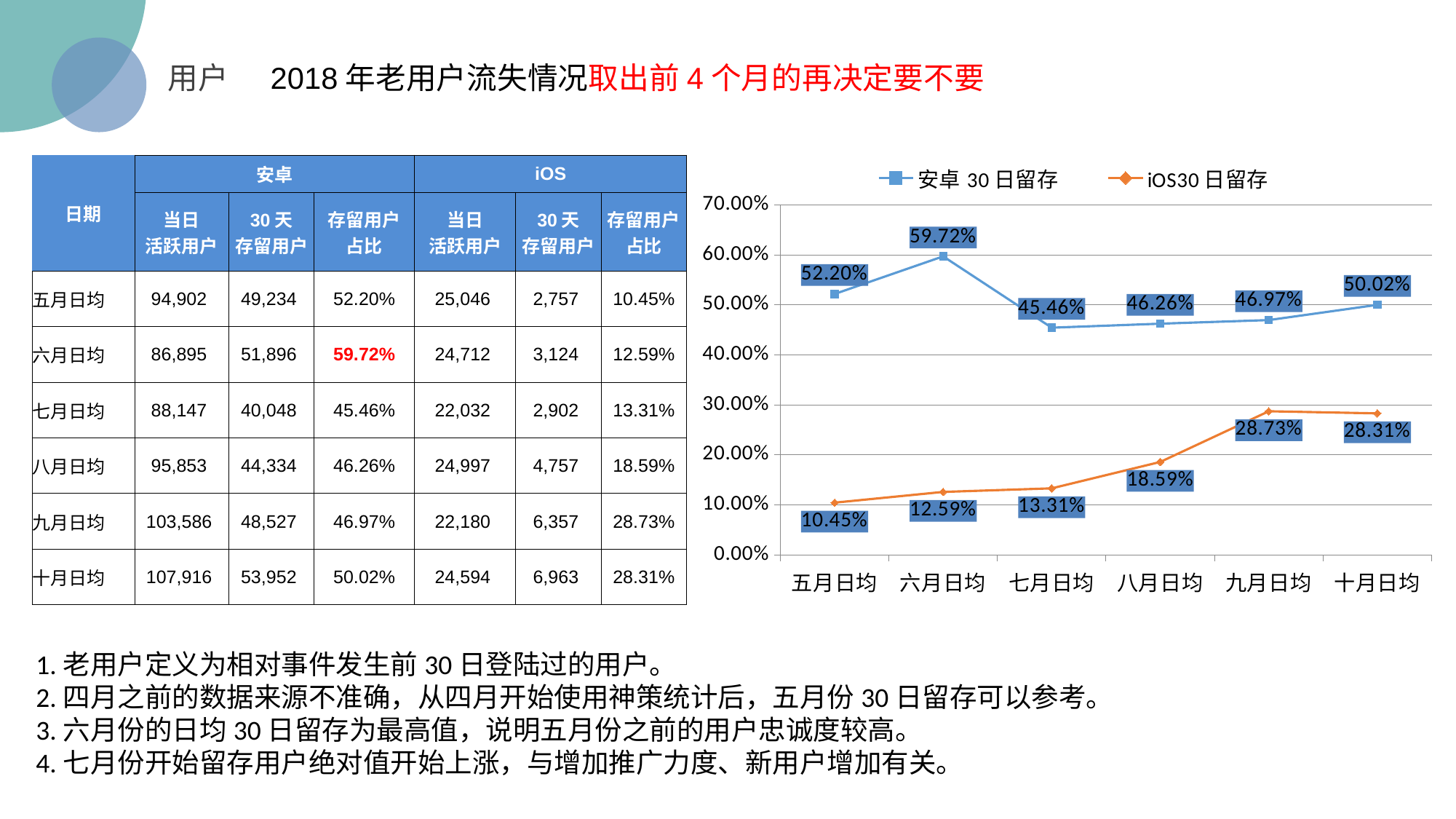

用户     2018年老用户流失情况取出前4个月的再决定要不要

### Chart

| Category |  |  |
|---|---|---|
| 五月日均 | 0.5219689077711562 | 0.10447820913139087 |
| 六月日均 | 0.5971685445807844 | 0.12592524686402862 |
| 七月日均 | 0.45455766525531704 | 0.13311929801993966 |
| 八月日均 | 0.46256557513814184 | 0.1859006519127898 |
| 九月日均 | 0.4697407840345814 | 0.2872523077354822 |
| 十月日均 | 0.5002140332898358 | 0.28307599486064744 |
| 日期 | 安卓 |  |  | iOS |  |  |
| --- | --- | --- | --- | --- | --- | --- |
|  | 当日 活跃用户 | 30天 存留用户 | 存留用户 占比 | 当日 活跃用户 | 30天 存留用户 | 存留用户 占比 |
| 五月日均 | 94,902 | 49,234 | 52.20% | 25,046 | 2,757 | 10.45% |
| 六月日均 | 86,895 | 51,896 | 59.72% | 24,712 | 3,124 | 12.59% |
| 七月日均 | 88,147 | 40,048 | 45.46% | 22,032 | 2,902 | 13.31% |
| 八月日均 | 95,853 | 44,334 | 46.26% | 24,997 | 4,757 | 18.59% |
| 九月日均 | 103,586 | 48,527 | 46.97% | 22,180 | 6,357 | 28.73% |
| 十月日均 | 107,916 | 53,952 | 50.02% | 24,594 | 6,963 | 28.31% |
1.老用户定义为相对事件发生前30日登陆过的用户。
2.四月之前的数据来源不准确，从四月开始使用神策统计后，五月份30日留存可以参考。
3.六月份的日均30日留存为最高值，说明五月份之前的用户忠诚度较高。
4.七月份开始留存用户绝对值开始上涨，与增加推广力度、新用户增加有关。